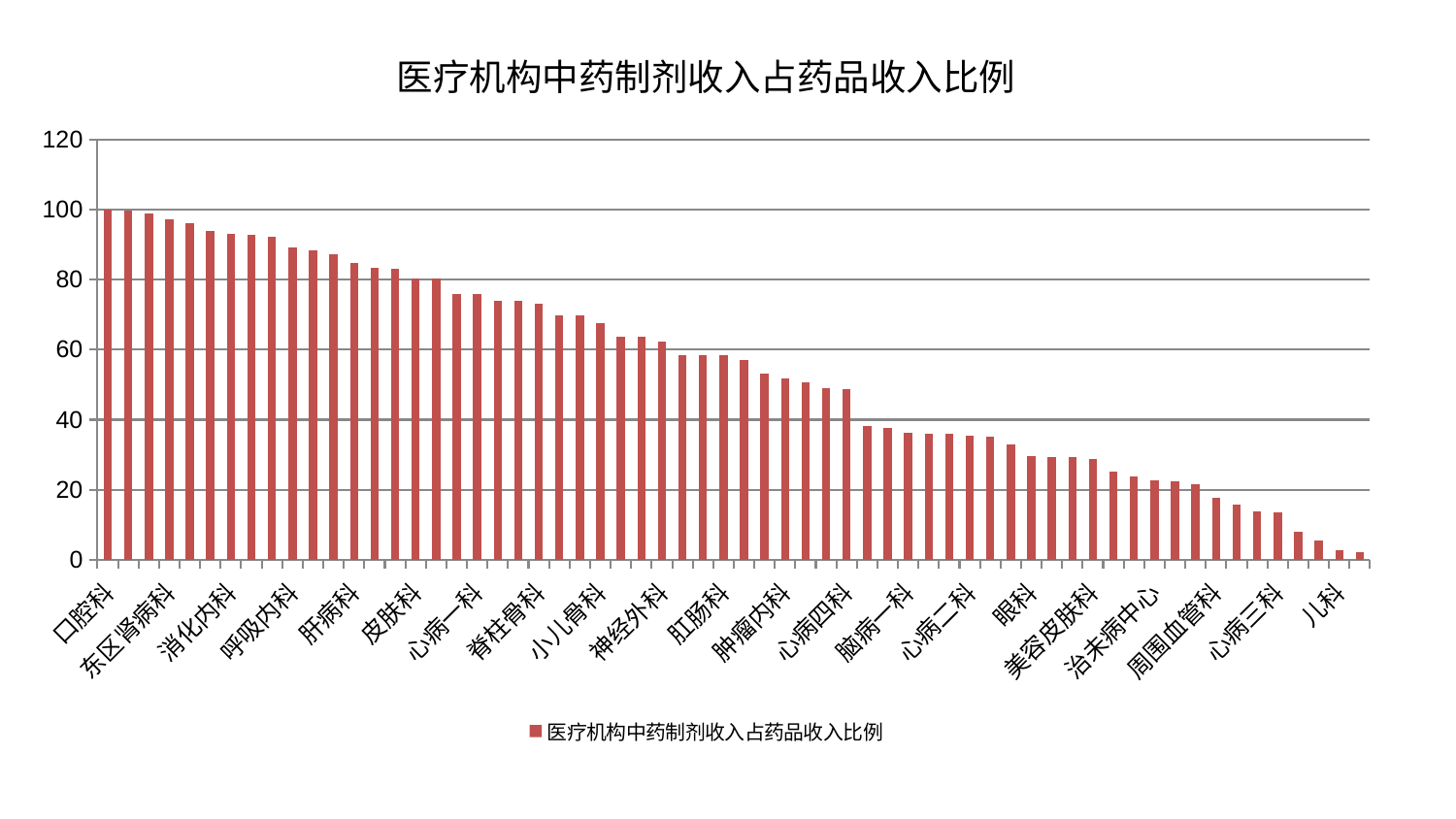

### Chart: 医疗机构中药制剂收入占药品收入比例

| Category | 医疗机构中药制剂收入占药品收入比例 |
|---|---|
| 口腔科 | 100.0 |
| 老年医学科 | 99.69567089220016 |
| 脾胃科消化科合并 | 98.92230812418933 |
| 东区肾病科 | 97.27093287821157 |
| 肾脏内科 | 96.1992249299521 |
| 神经内科 | 93.85370491323502 |
| 消化内科 | 92.9975550522483 |
| 微创骨科 | 92.80671796029127 |
| 脑病三科 | 92.13212149803442 |
| 呼吸内科 | 89.14899033572524 |
| 泌尿外科 | 88.27274706200792 |
| 中医经典科 | 87.32558213213136 |
| 肝病科 | 84.65903466520608 |
| 脾胃病科 | 83.26137608251375 |
| 风湿病科 | 83.01475624143332 |
| 皮肤科 | 80.43835997005468 |
| 血液科 | 80.2138495422173 |
| 骨科 | 75.99140306090737 |
| 心病一科 | 75.93018927035251 |
| 肝胆外科 | 74.00588524261931 |
| 推拿科 | 73.88129805774706 |
| 脊柱骨科 | 73.17180020567334 |
| 妇科妇二科合并 | 69.81407002248439 |
| 心血管内科 | 69.75661002389153 |
| 小儿骨科 | 67.56691557754574 |
| 脑病二科 | 63.667041196885734 |
| 针灸科 | 63.59791653581749 |
| 神经外科 | 62.23535371373634 |
| 东区重症医学科 | 58.56184452312846 |
| 重症医学科 | 58.55397277400962 |
| 肛肠科 | 58.5297849186657 |
| 康复科 | 56.92657604171686 |
| 身心医学科 | 53.172042400005814 |
| 肿瘤内科 | 51.65327191163011 |
| 关节骨科 | 50.7394231999701 |
| 运动损伤骨科 | 48.87493711913801 |
| 心病四科 | 48.73966322577917 |
| 普通外科 | 38.28587717606253 |
| 中医外治中心 | 37.68557101981031 |
| 脑病一科 | 36.130273251436336 |
| 胸外科 | 36.10395799600402 |
| 妇二科 | 36.00221527489441 |
| 心病二科 | 35.36150761784811 |
| 产科 | 35.2674937383934 |
| 内分泌科 | 32.84892633257616 |
| 眼科 | 29.658193661210547 |
| 乳腺甲状腺外科 | 29.388033618016934 |
| 肾病科 | 29.23752342762534 |
| 美容皮肤科 | 28.723203318410768 |
| 男科 | 25.16927138187977 |
| 小儿推拿科 | 23.716563272248187 |
| 治未病中心 | 22.589928986379807 |
| 西区重症医学科 | 22.292863864556665 |
| 综合内科 | 21.599431291766134 |
| 周围血管科 | 17.556669597551174 |
| 创伤骨科 | 15.84069358669637 |
| 耳鼻喉科 | 13.83340171069726 |
| 心病三科 | 13.559227810789128 |
| 医院 | 8.104389567763016 |
| 妇科 | 5.608990273376206 |
| 儿科 | 2.8112450925935963 |
| 显微骨科 | 2.1477242622346484 |
91